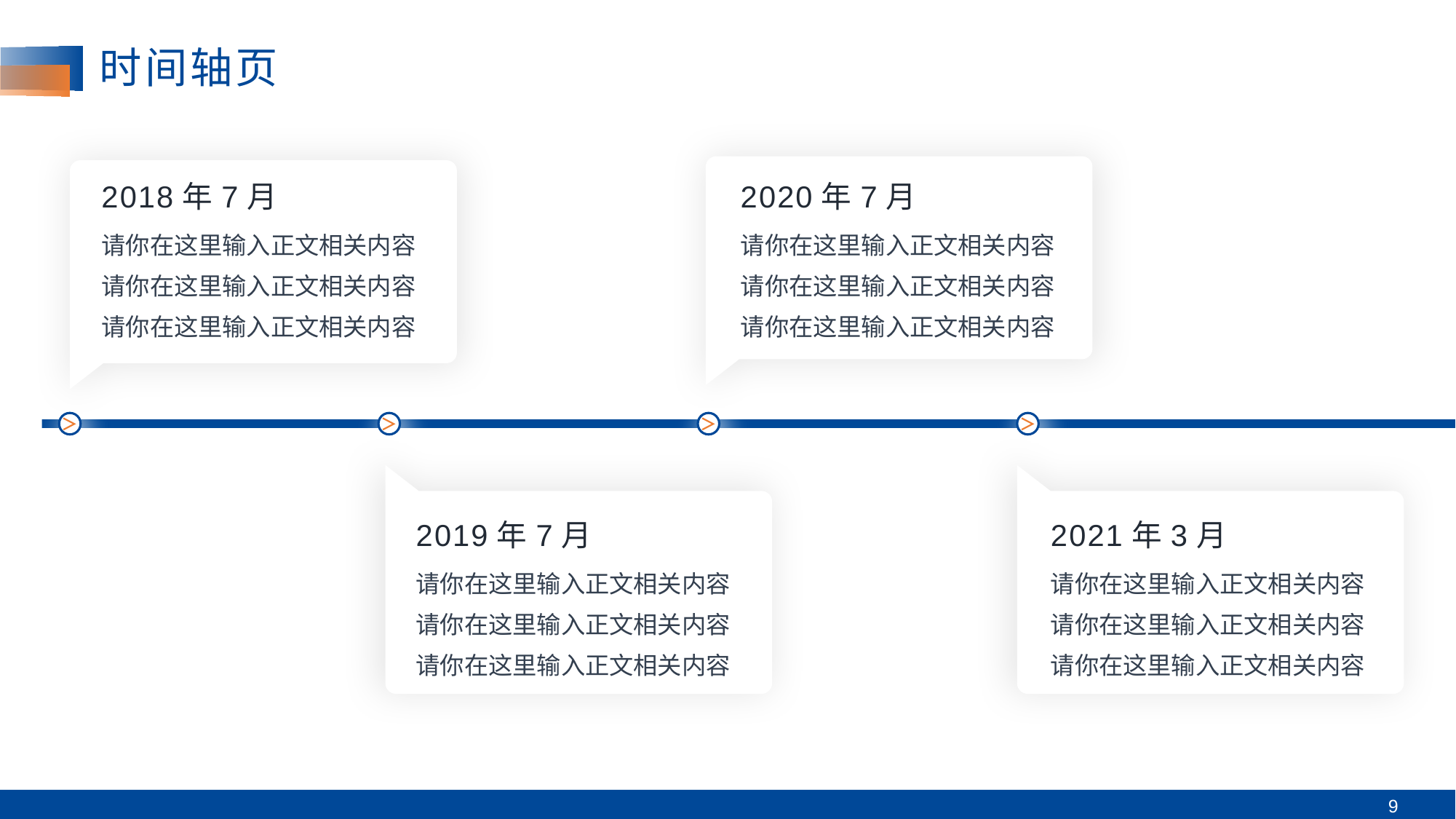

# 时间轴页

2018年7月
2020年7月
请你在这里输入正文相关内容
请你在这里输入正文相关内容
请你在这里输入正文相关内容
请你在这里输入正文相关内容
请你在这里输入正文相关内容
请你在这里输入正文相关内容
＞
＞
＞
＞

2019年7月
2021年3月
请你在这里输入正文相关内容
请你在这里输入正文相关内容
请你在这里输入正文相关内容
请你在这里输入正文相关内容
请你在这里输入正文相关内容
请你在这里输入正文相关内容
9